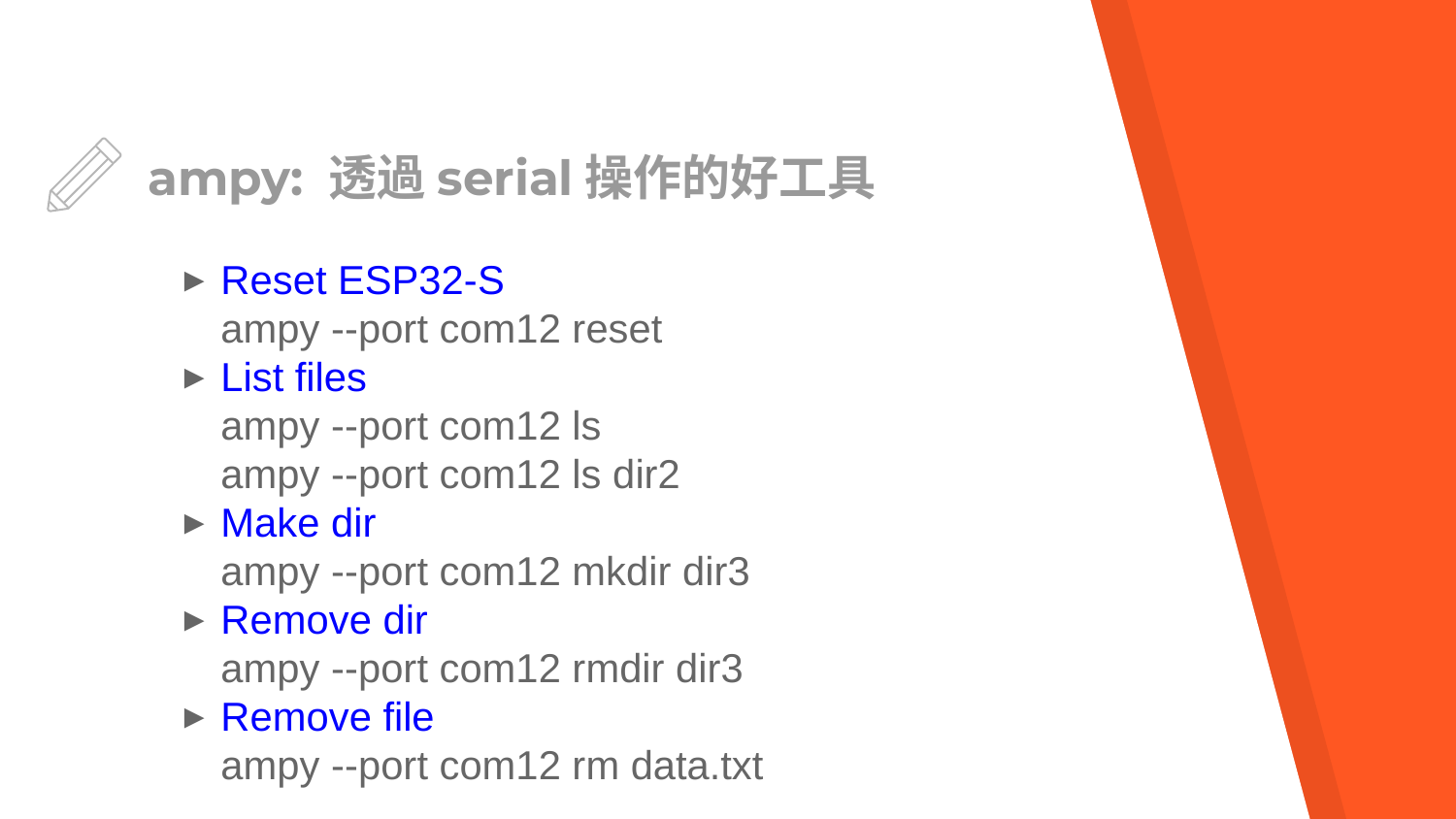

# ampy: 透過serial操作的好工具
Reset ESP32-S
ampy --port com12 reset
List files
ampy --port com12 ls
ampy --port com12 ls dir2
Make dir
ampy --port com12 mkdir dir3
Remove dir
ampy --port com12 rmdir dir3
Remove file
ampy --port com12 rm data.txt